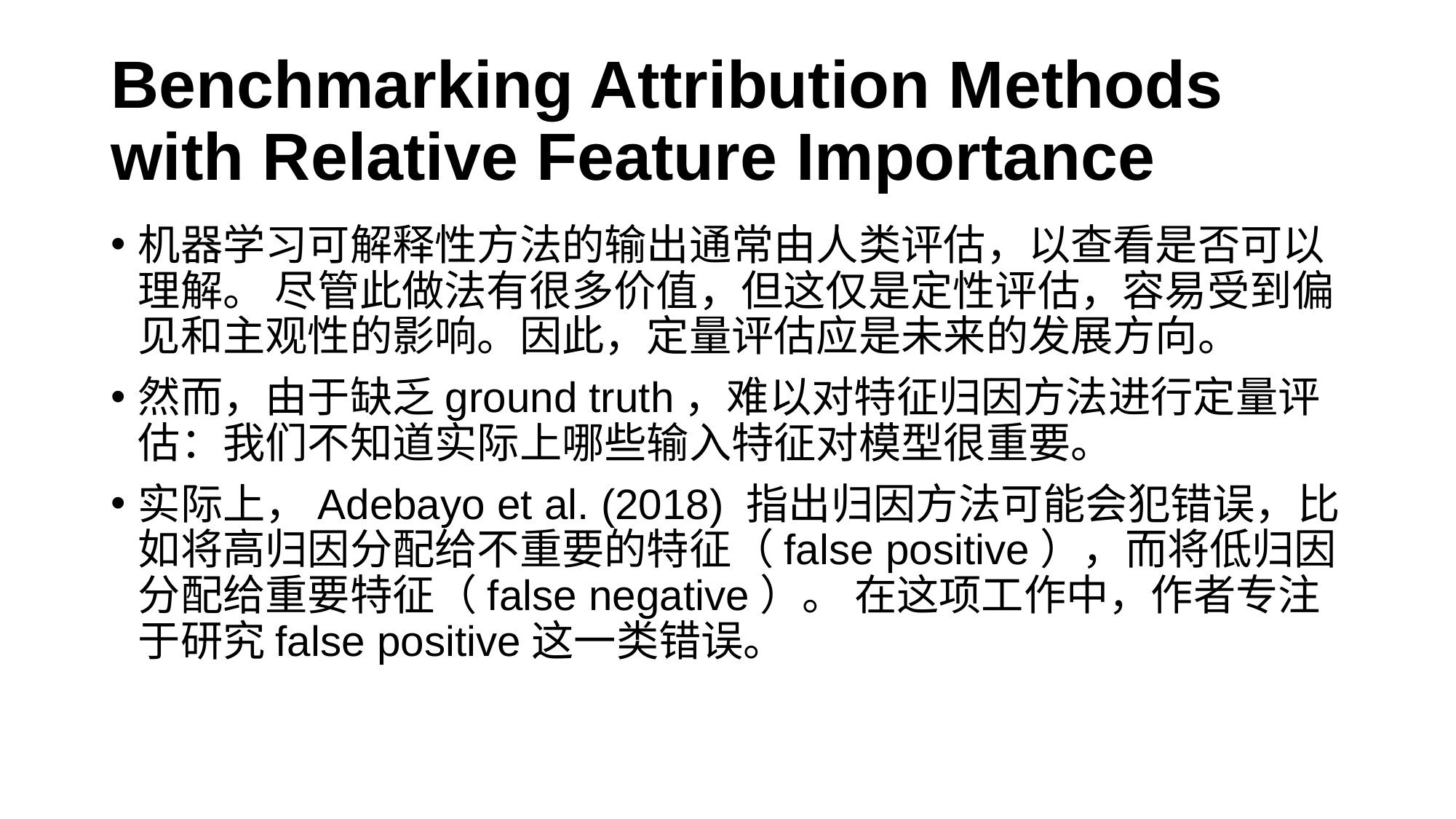

# Benchmarking Attribution Methods with Relative Feature Importance
机器学习可解释性方法的输出通常由人类评估，以查看是否可以理解。 尽管此做法有很多价值，但这仅是定性评估，容易受到偏见和主观性的影响。因此，定量评估应是未来的发展方向。
然而，由于缺乏ground truth，难以对特征归因方法进行定量评估：我们不知道实际上哪些输入特征对模型很重要。
实际上，Adebayo et al. (2018) 指出归因方法可能会犯错误，比如将高归因分配给不重要的特征（false positive），而将低归因分配给重要特征（false negative）。 在这项工作中，作者专注于研究false positive这一类错误。